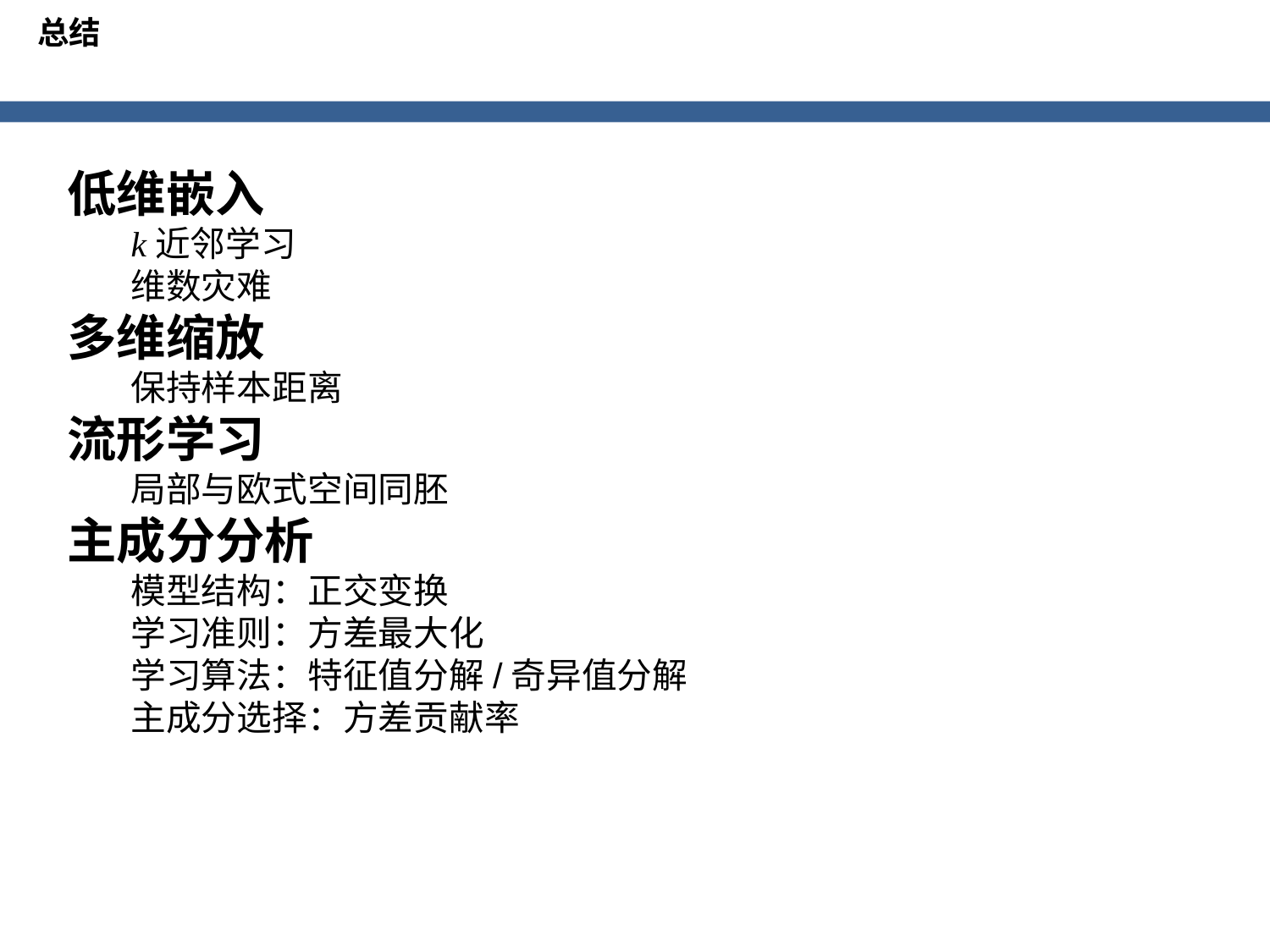

总结
低维嵌入
k近邻学习
维数灾难
多维缩放
保持样本距离
流形学习
局部与欧式空间同胚
主成分分析
模型结构：正交变换
学习准则：方差最大化
学习算法：特征值分解/奇异值分解
主成分选择：方差贡献率